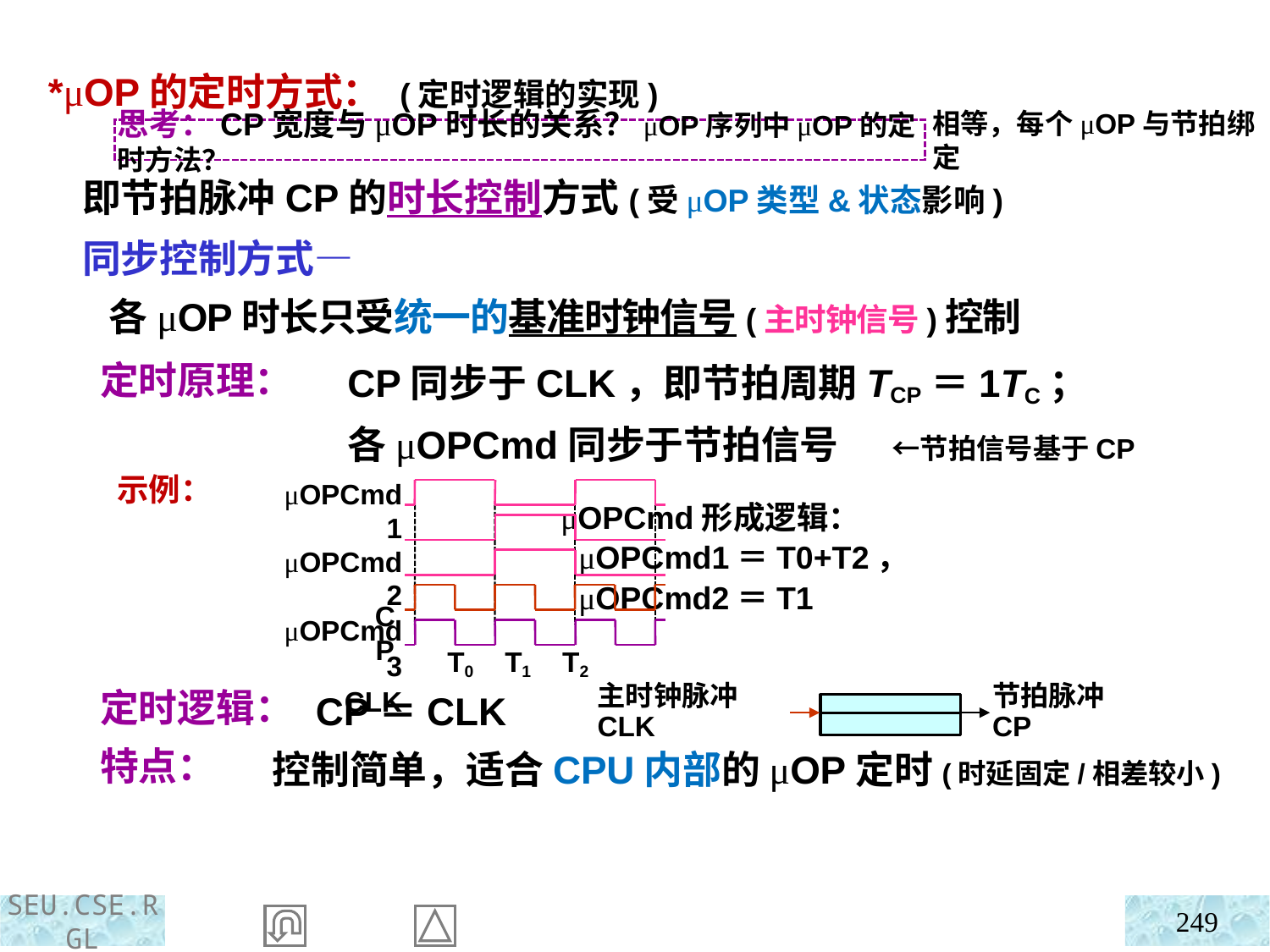

*μOP的定时方式： (定时逻辑的实现)

    即节拍脉冲CP的时长控制方式(受μOP类型&状态影响)
思考：CP宽度与μOP时长的关系？μOP序列中μOP的定时方法？
相等，每个μOP与节拍绑定
    同步控制方式—
       各μOP时长只受统一的基准时钟信号(主时钟信号)控制
      定时原理：

          示例：

      定时逻辑：
      特点：
CP同步于CLK，即节拍周期TCP＝1TC；
各μOPCmd同步于节拍信号      ←节拍信号基于CP
                        μOPCmd形成逻辑：
                          μOPCmd1＝T0+T2，
                          μOPCmd2＝T1
μOPCmd1
μOPCmd2
μOPCmd3
CLK
CP
T0    T1    T2
    CP＝CLK
控制简单，适合CPU内部的μOP定时(时延固定/相差较小)

主时钟脉冲CLK
节拍脉冲CP
249